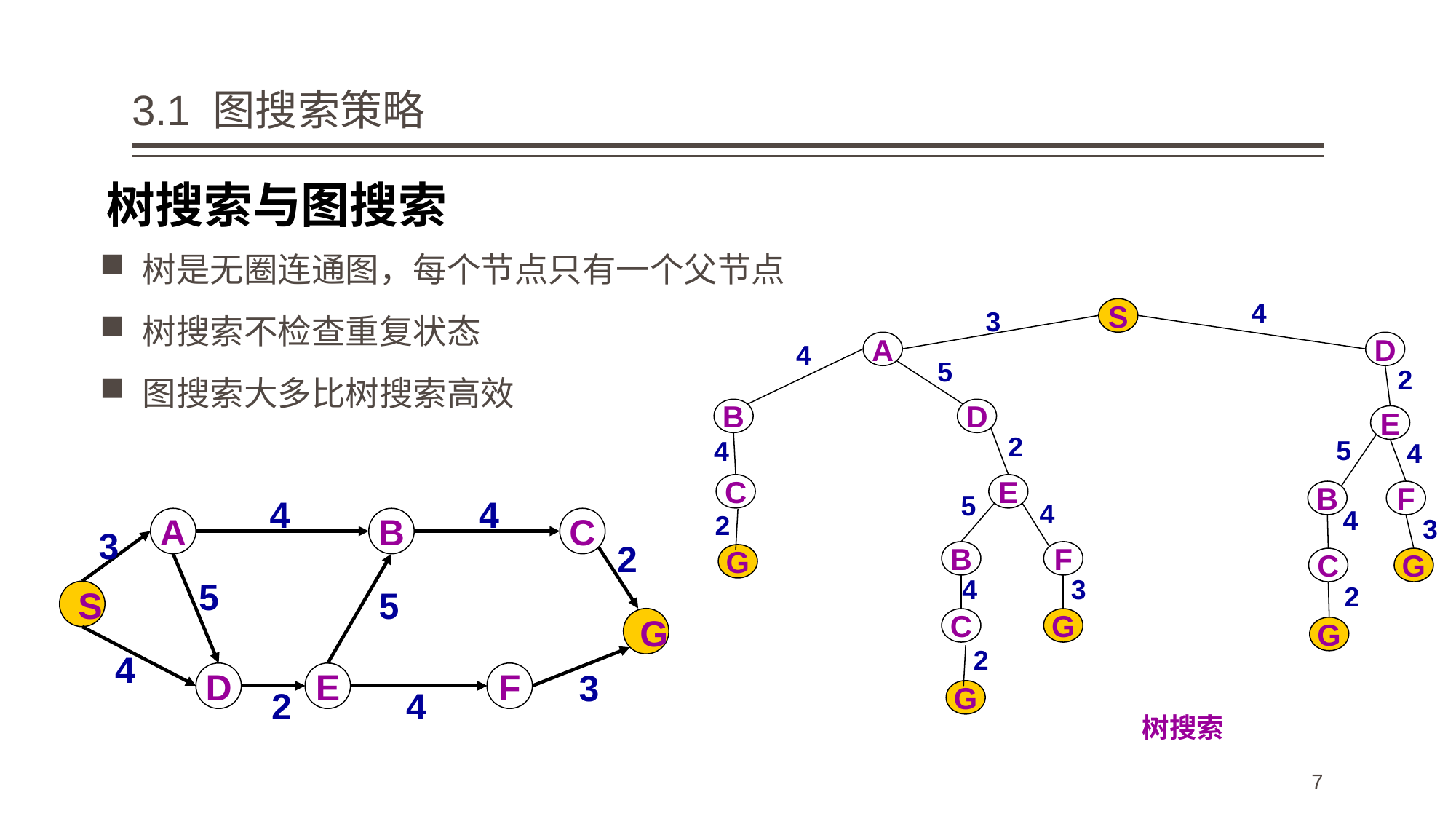

# 3.1 图搜索策略
树搜索与图搜索
树是无圈连通图，每个节点只有一个父节点
树搜索不检查重复状态
图搜索大多比树搜索高效
4
3
S
4
A
D
5
2
B
D
E
2
5
4
4
C
E
B
F
5
4
4
2
3
B
F
G
C
G
4
3
2
C
G
G
2
G
4
4
A
B
C
S

G

D
E
F
3
2
5
5
4
3
2
4
树搜索
7